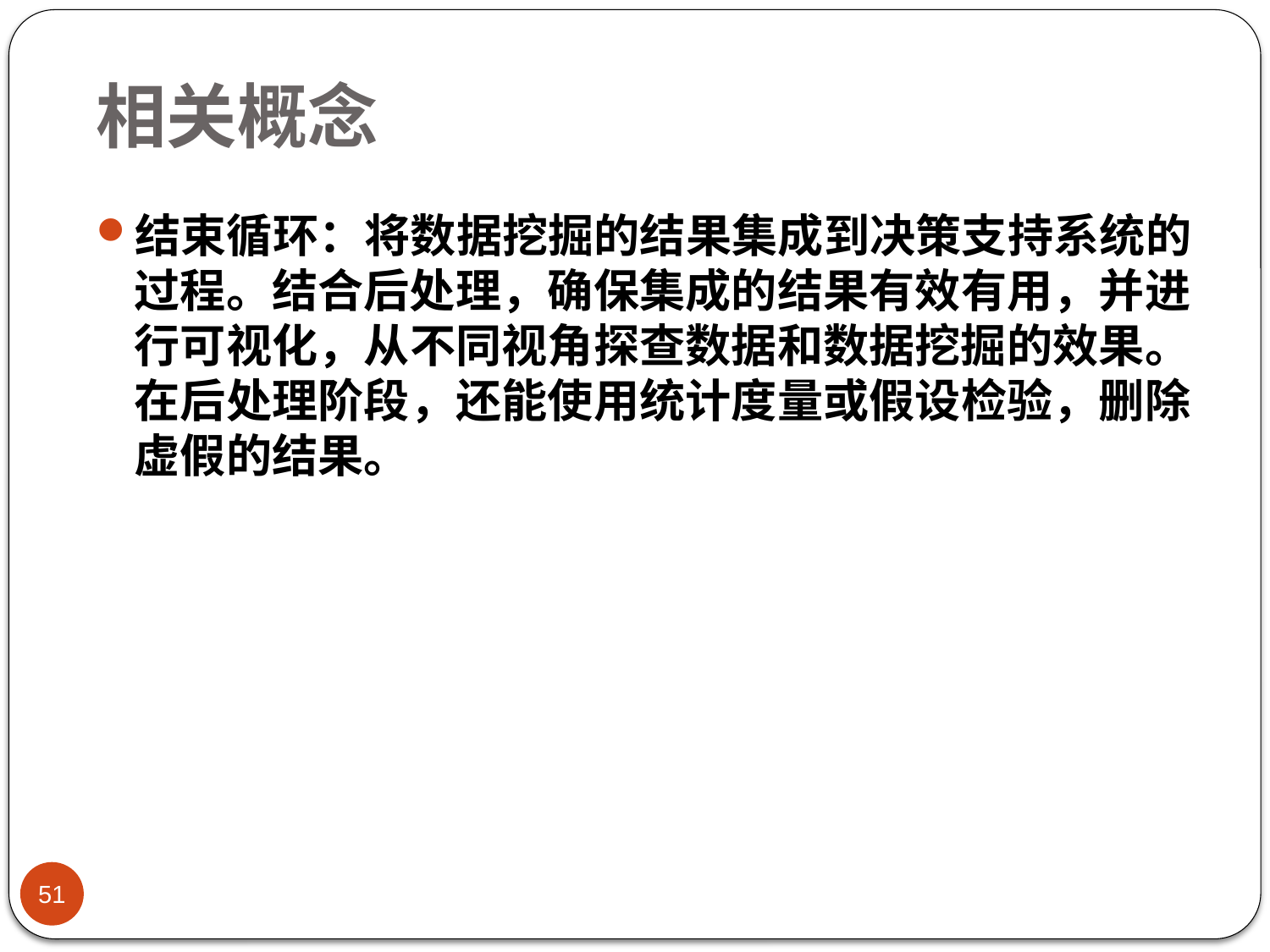

# 相关概念
结束循环：将数据挖掘的结果集成到决策支持系统的过程。结合后处理，确保集成的结果有效有用，并进行可视化，从不同视角探查数据和数据挖掘的效果。在后处理阶段，还能使用统计度量或假设检验，删除虚假的结果。
51